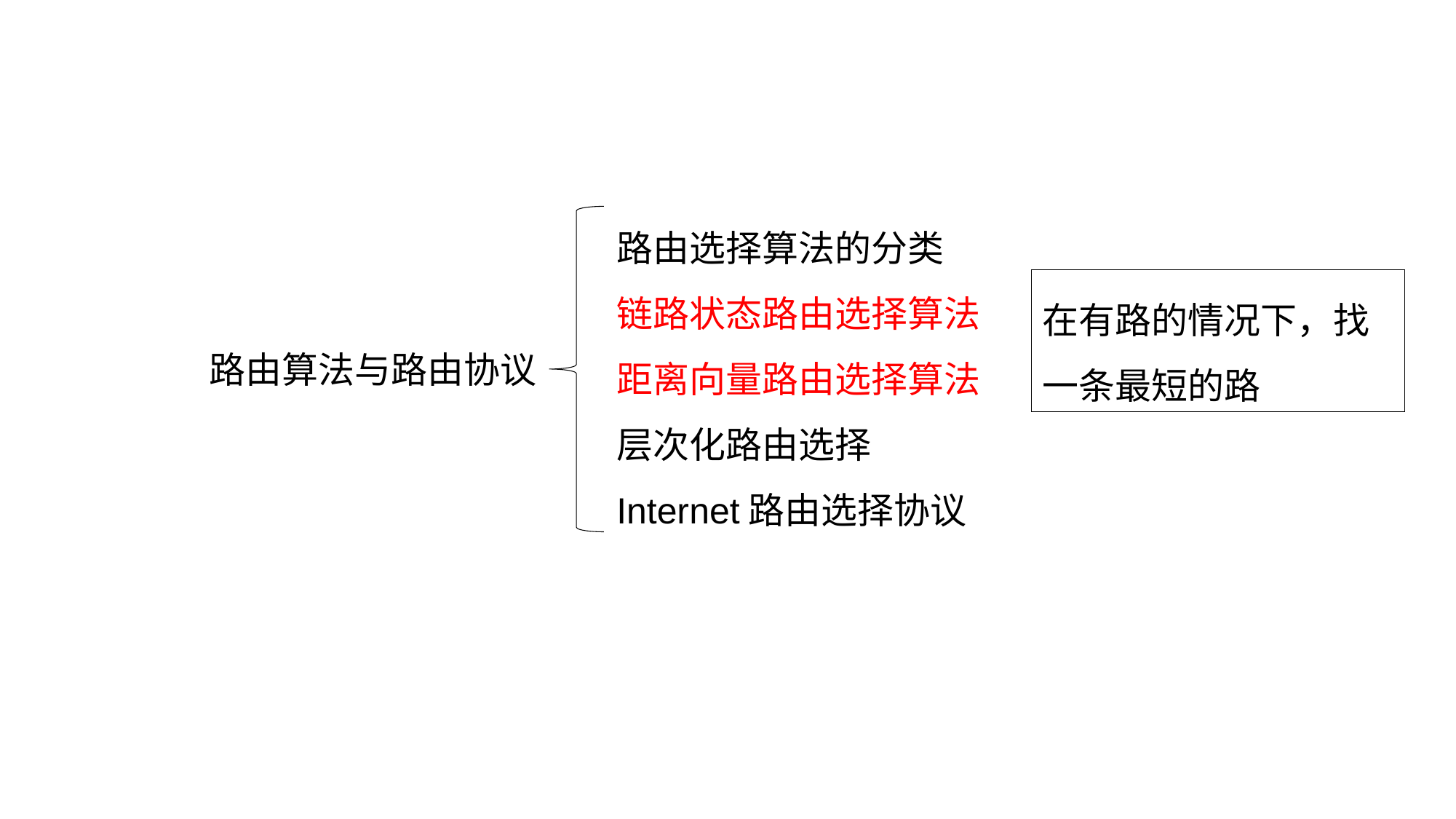

路由选择算法的分类
链路状态路由选择算法
距离向量路由选择算法
层次化路由选择
Internet路由选择协议

在有路的情况下，找一条最短的路
路由算法与路由协议